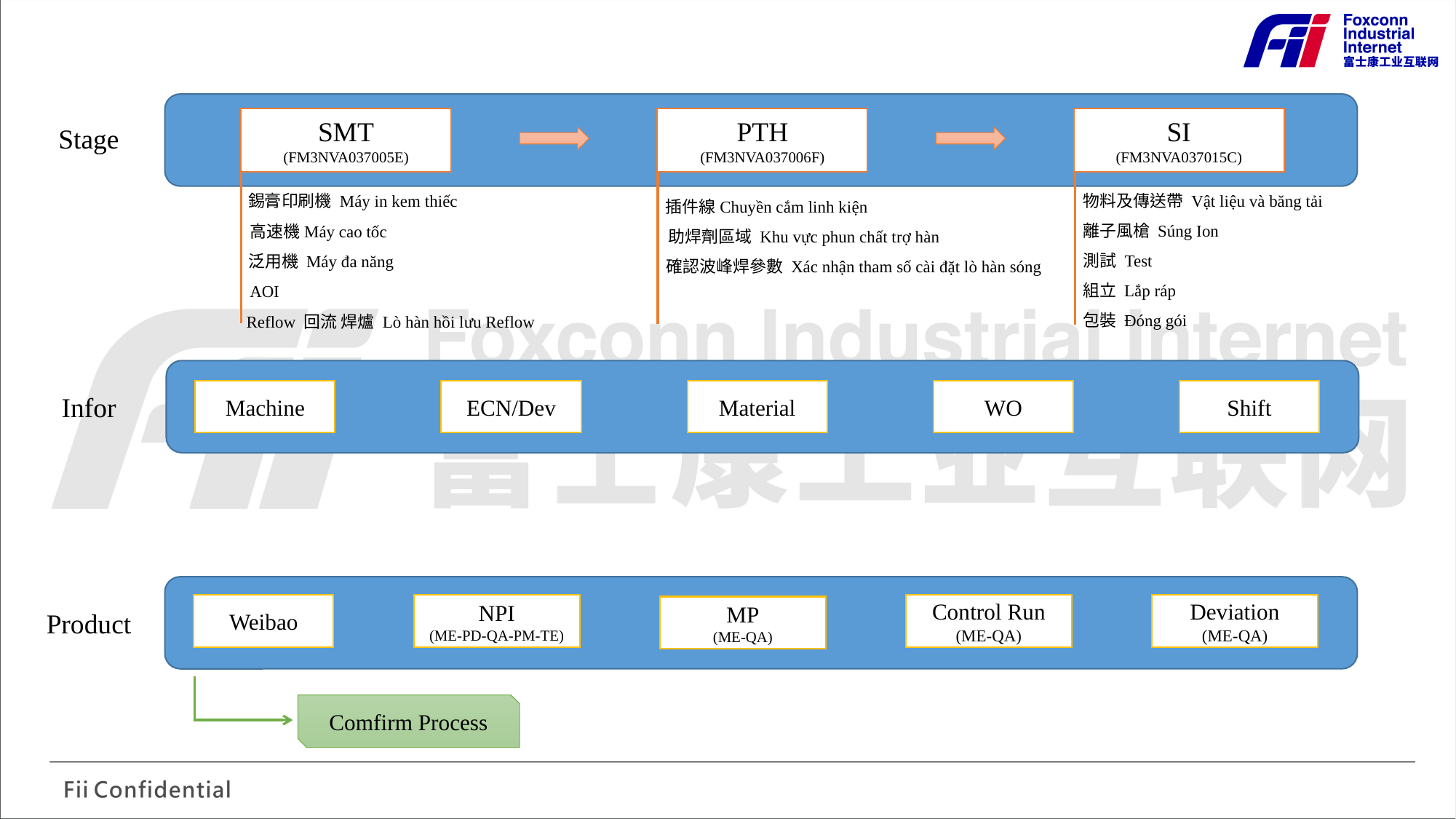

SMT
(FM3NVA037005E)
PTH
(FM3NVA037006F)
SI
(FM3NVA037015C)

Stage
錫膏印刷機 Máy in kem thiếc
高速機Máy cao tốc
泛用機 Máy đa năng
AOI
Reflow 回流 焊爐 Lò hàn hồi lưu Reflow
物料及傳送帶 Vật liệu và băng tải
離子風槍 Súng Ion
測試 Test
組立 Lắp ráp
包裝 Đóng gói
插件線Chuyền cắm linh kiện
助焊劑區域 Khu vực phun chất trợ hàn
確認波峰焊參數 Xác nhận tham số cài đặt lò hàn sóng

Machine
ECN/Dev
Material
WO
Shift
Infor

Weibao
NPI
(ME-PD-QA-PM-TE)
Control Run
(ME-QA)
Deviation
(ME-QA)
MP
(ME-QA)
Product
Comfirm Process